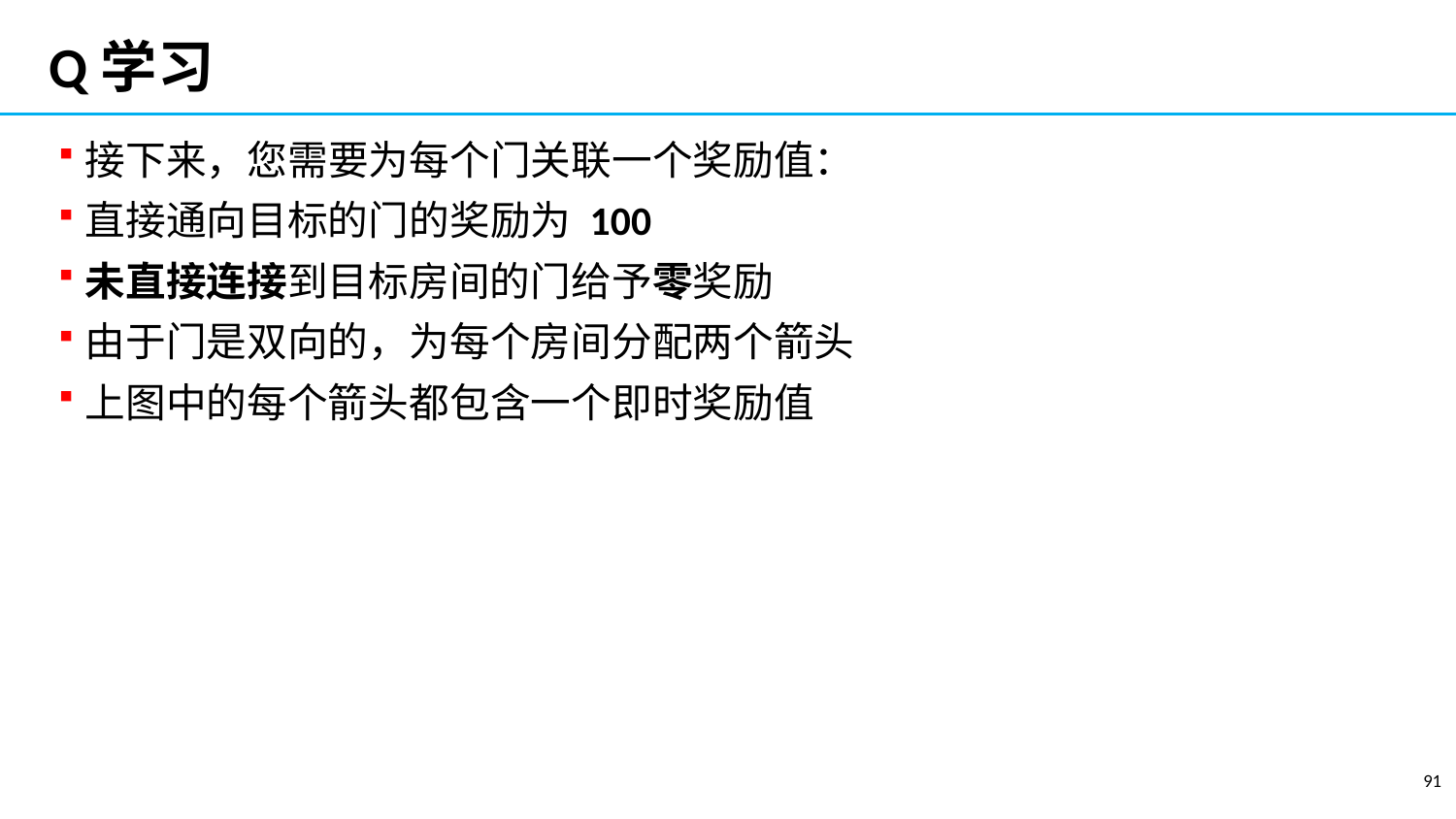

# Q学习

接下来，您需要为每个门关联一个奖励值：
直接通向目标的门的奖励为 100
未直接连接到目标房间的门给予零奖励
由于门是双向的，为每个房间分配两个箭头
上图中的每个箭头都包含一个即时奖励值
91